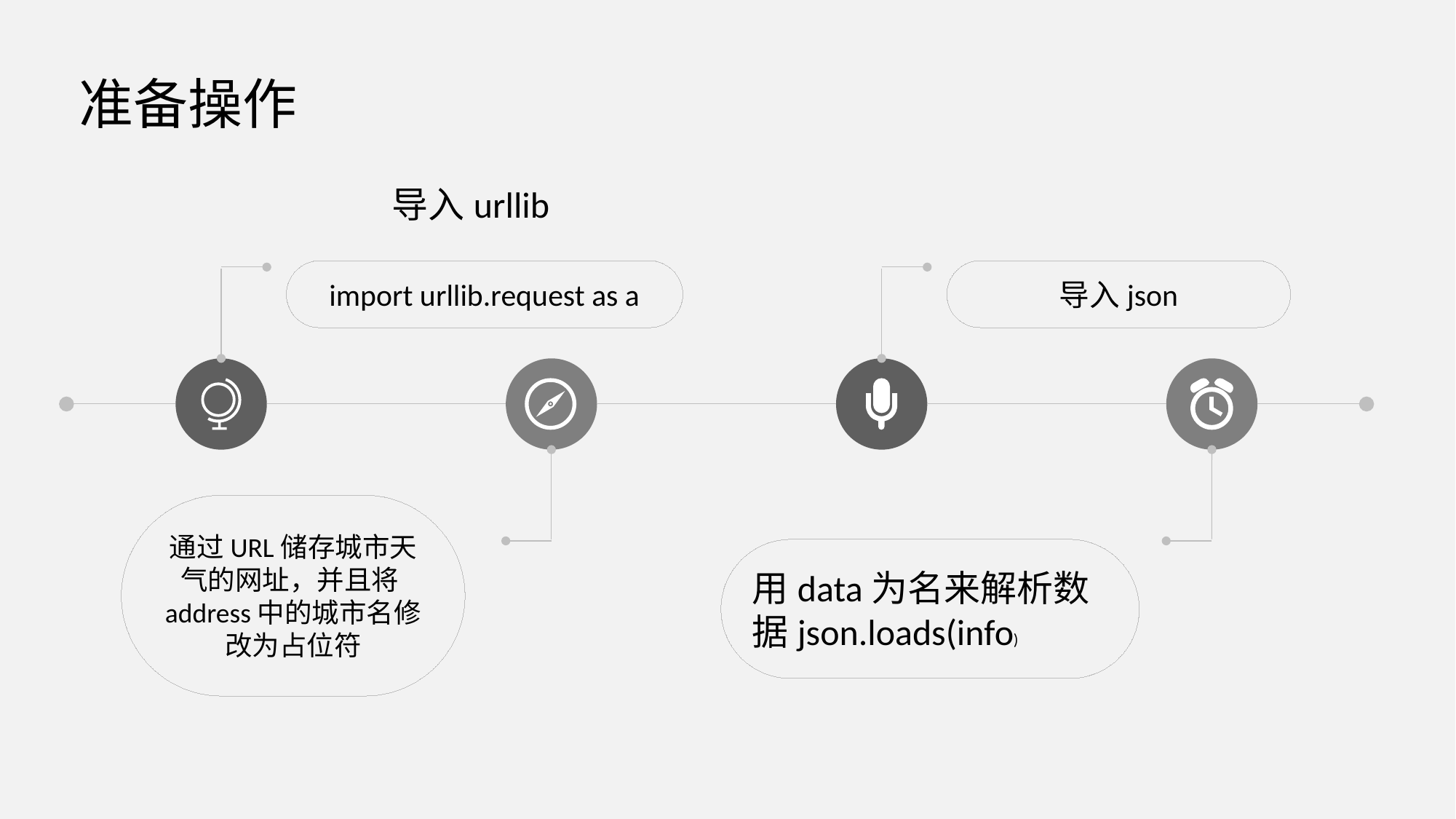

准备操作
导入urllib
导入json
import urllib.request as a

通过URL储存城市天气的网址，并且将address中的城市名修改为占位符
用data为名来解析数据json.loads(info)